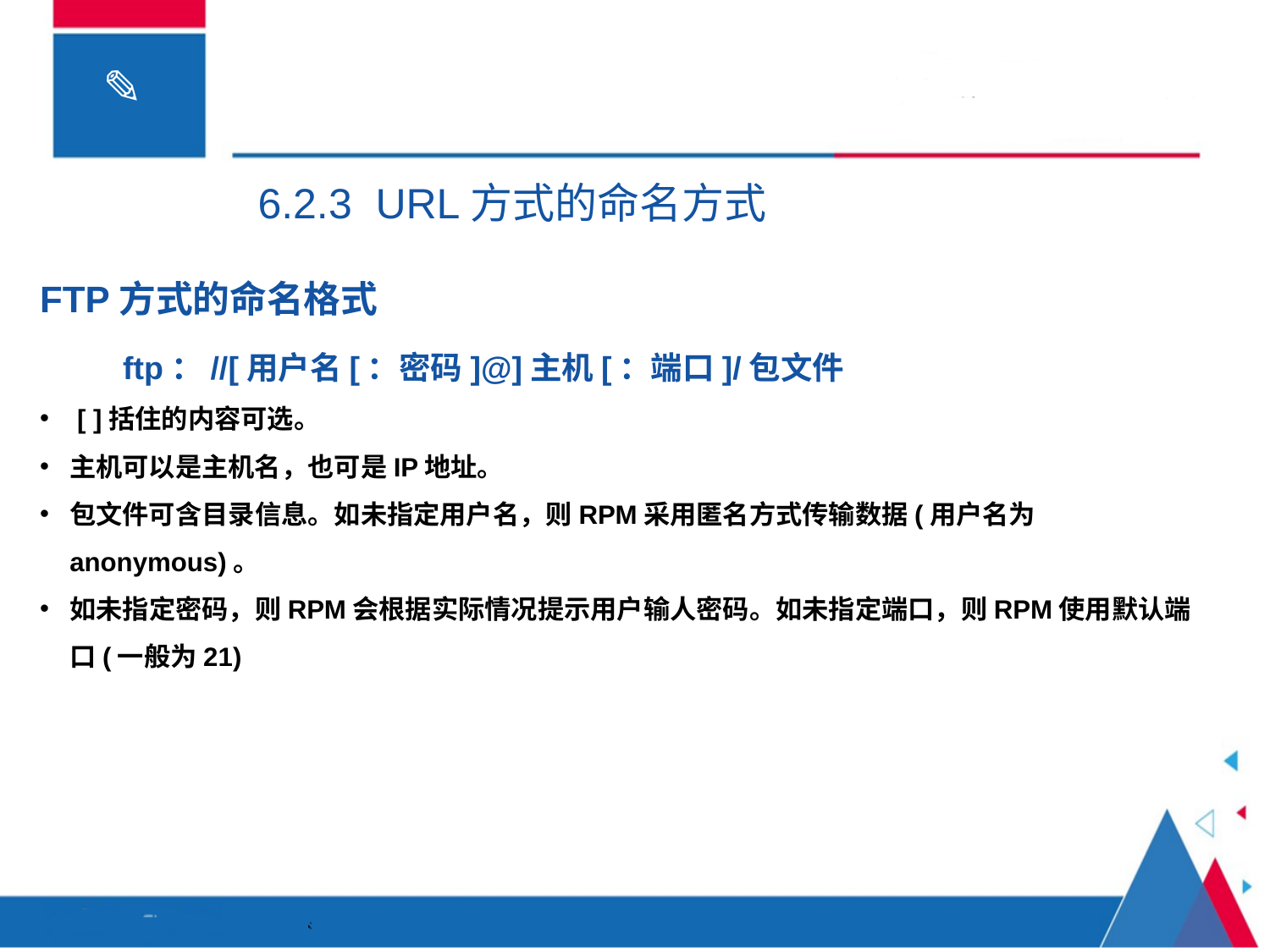

6.2.3  URL方式的命名方式
FTP方式的命名格式
        ftp：//[用户名[：密码]@]主机[：端口]/包文件
 [ ]括住的内容可选。
主机可以是主机名，也可是IP地址。
包文件可含目录信息。如未指定用户名，则RPM采用匿名方式传输数据(用户名为anonymous)。
如未指定密码，则RPM会根据实际情况提示用户输人密码。如未指定端口，则RPM使用默认端口(一般为21)